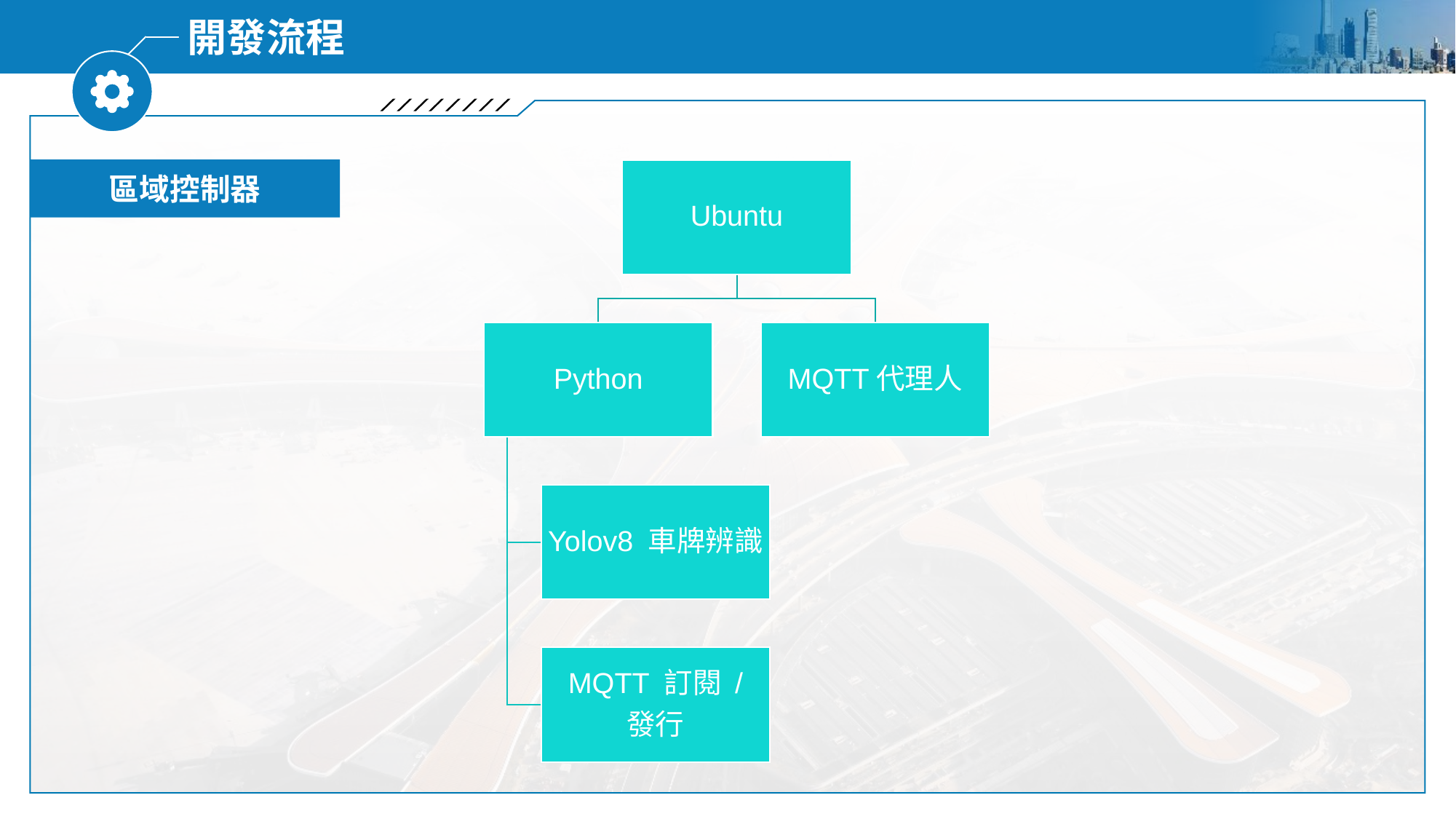

開發流程
區域控制器
Ubuntu
Python
Yolov8 車牌辨識
MQTT 訂閱 /
發行
MQTT代理人